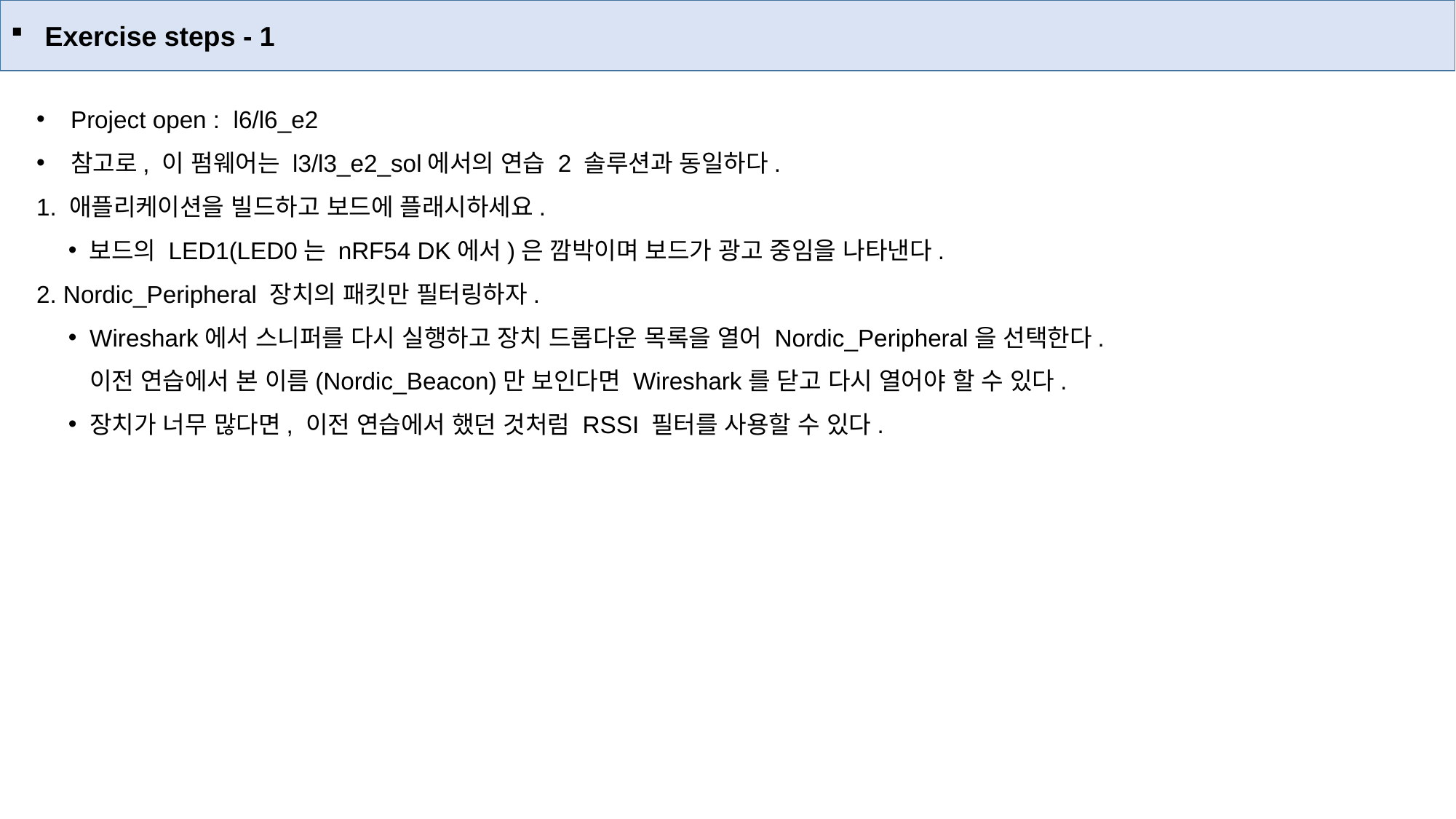

Exercise steps - 1
Project open :  l6/l6_e2
참고로, 이 펌웨어는 l3/l3_e2_sol에서의 연습 2 솔루션과 동일하다.
1. 애플리케이션을 빌드하고 보드에 플래시하세요.
 보드의 LED1(LED0는 nRF54 DK에서)은 깜박이며 보드가 광고 중임을 나타낸다.
2. Nordic_Peripheral 장치의 패킷만 필터링하자.
Wireshark에서 스니퍼를 다시 실행하고 장치 드롭다운 목록을 열어 Nordic_Peripheral을 선택한다.
이전 연습에서 본 이름(Nordic_Beacon)만 보인다면 Wireshark를 닫고 다시 열어야 할 수 있다.
장치가 너무 많다면, 이전 연습에서 했던 것처럼 RSSI 필터를 사용할 수 있다.